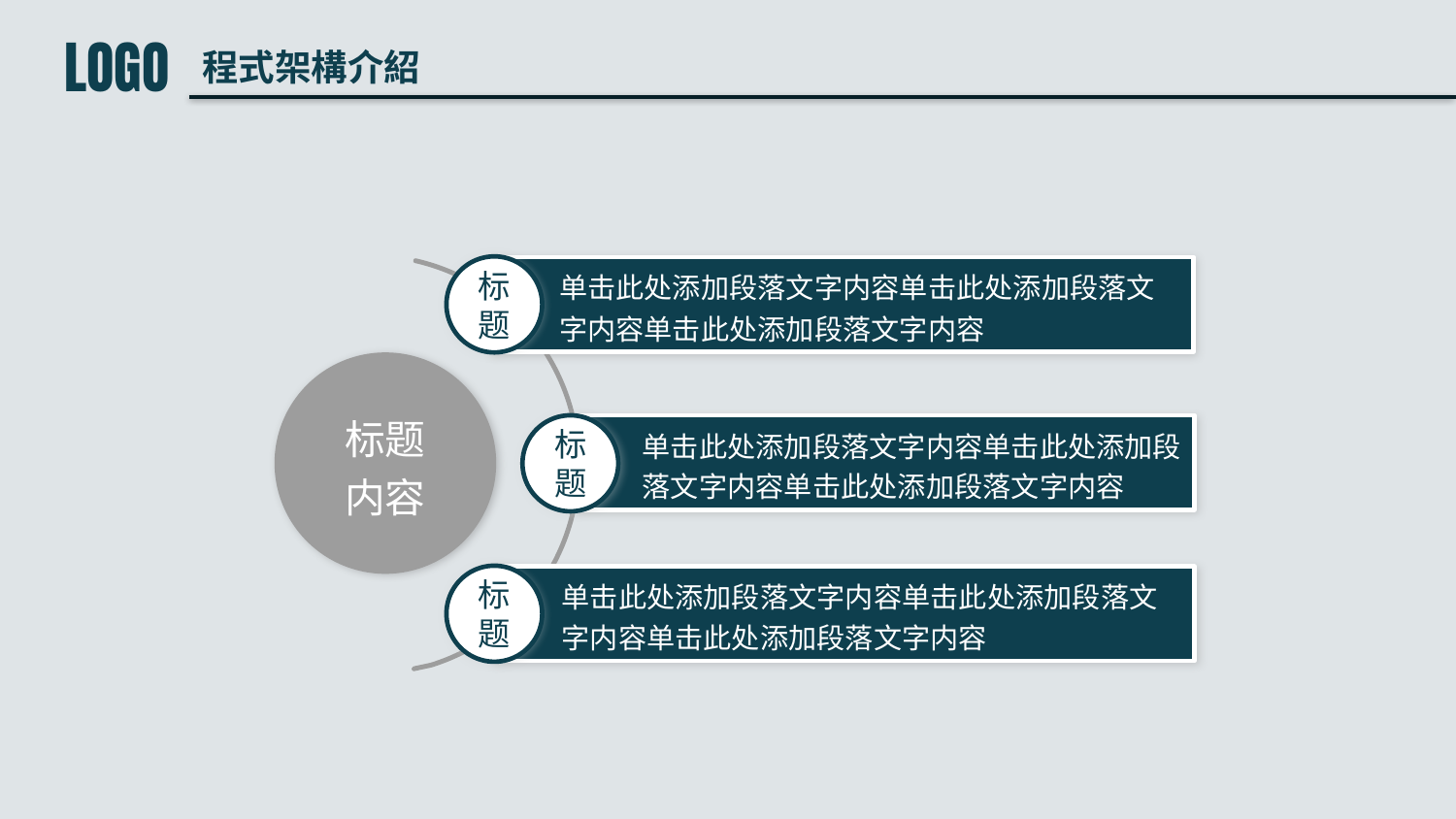

标题
单击此处添加段落文字内容单击此处添加段落文字内容单击此处添加段落文字内容
标题
内容

标题
单击此处添加段落文字内容单击此处添加段落文字内容单击此处添加段落文字内容
标题
单击此处添加段落文字内容单击此处添加段落文字内容单击此处添加段落文字内容